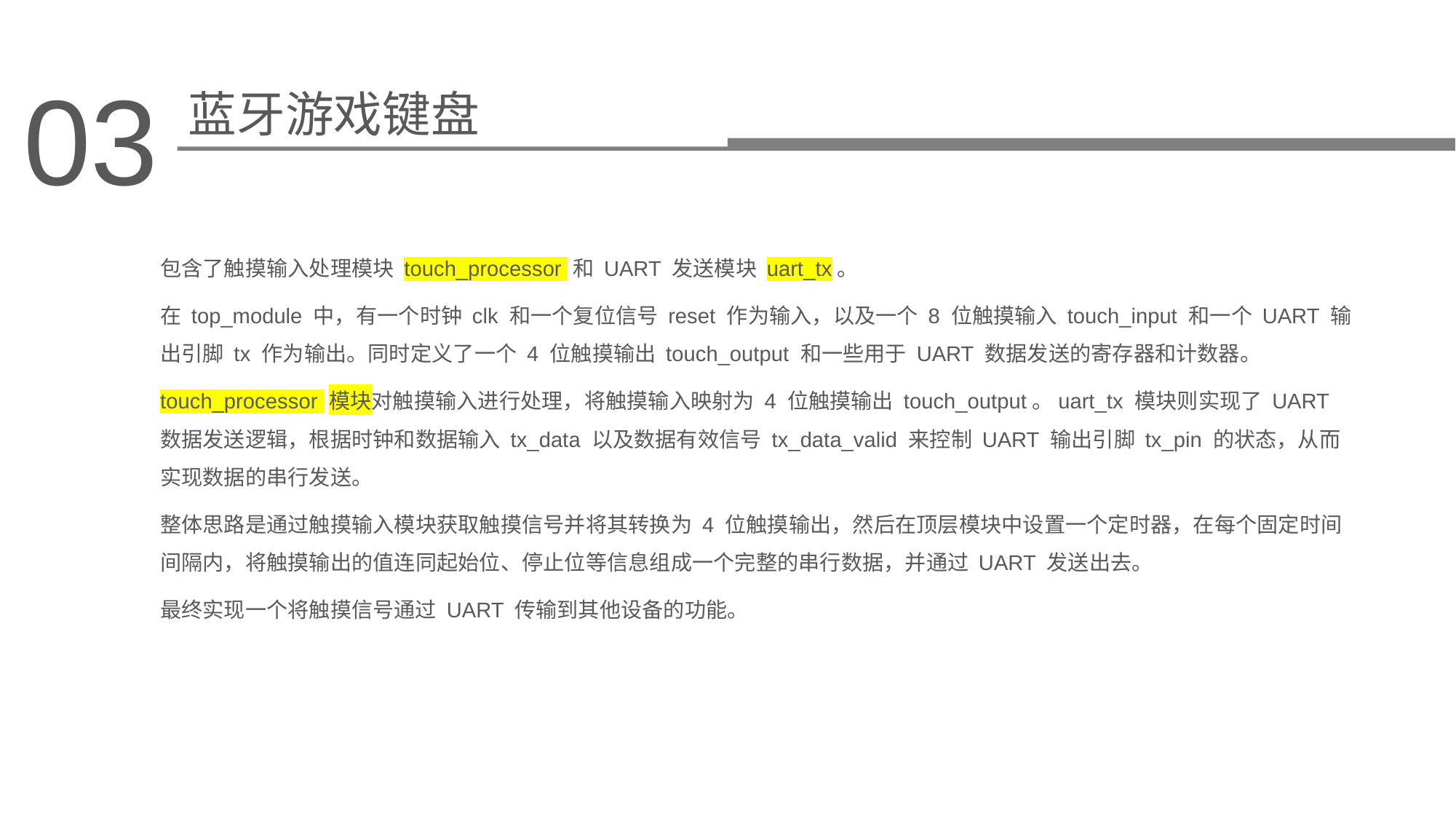

03
蓝牙游戏键盘

包含了触摸输入处理模块 touch_processor 和 UART 发送模块 uart_tx。
在 top_module 中，有一个时钟 clk 和一个复位信号 reset 作为输入，以及一个 8 位触摸输入 touch_input 和一个 UART 输出引脚 tx 作为输出。同时定义了一个 4 位触摸输出 touch_output 和一些用于 UART 数据发送的寄存器和计数器。
touch_processor 模块对触摸输入进行处理，将触摸输入映射为 4 位触摸输出 touch_output。uart_tx 模块则实现了 UART 数据发送逻辑，根据时钟和数据输入 tx_data 以及数据有效信号 tx_data_valid 来控制 UART 输出引脚 tx_pin 的状态，从而实现数据的串行发送。
整体思路是通过触摸输入模块获取触摸信号并将其转换为 4 位触摸输出，然后在顶层模块中设置一个定时器，在每个固定时间间隔内，将触摸输出的值连同起始位、停止位等信息组成一个完整的串行数据，并通过 UART 发送出去。
最终实现一个将触摸信号通过 UART 传输到其他设备的功能。